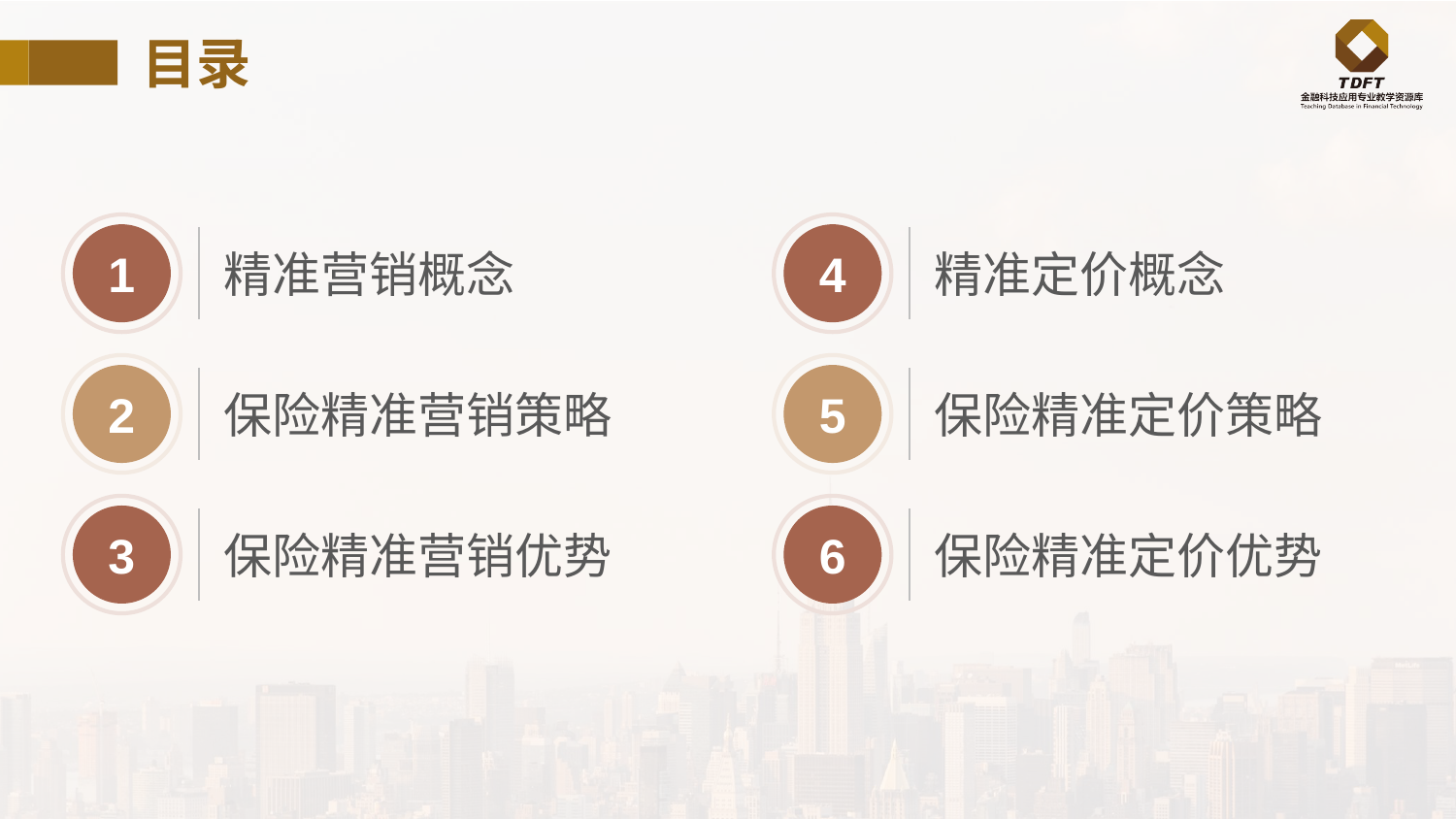

目录

1
精准营销概念

4
精准定价概念

2
保险精准营销策略

5
保险精准定价策略

3
保险精准营销优势

6
保险精准定价优势